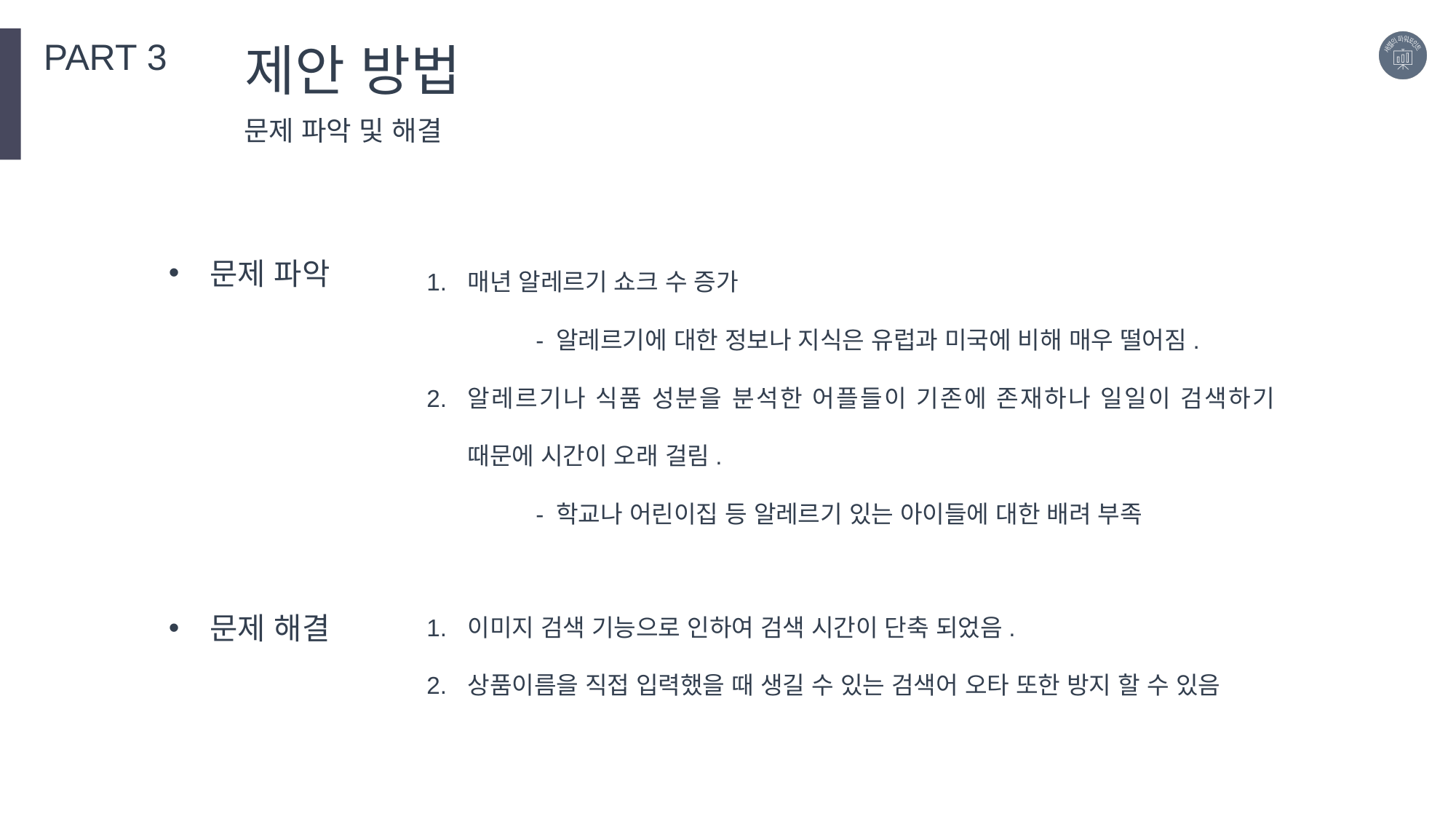

PART 3
제안 방법
문제 파악 및 해결
매년 알레르기 쇼크 수 증가
	- 알레르기에 대한 정보나 지식은 유럽과 미국에 비해 매우 떨어짐.
알레르기나 식품 성분을 분석한 어플들이 기존에 존재하나 일일이 검색하기 때문에 시간이 오래 걸림.
	- 학교나 어린이집 등 알레르기 있는 아이들에 대한 배려 부족
문제 파악
이미지 검색 기능으로 인하여 검색 시간이 단축 되었음.
상품이름을 직접 입력했을 때 생길 수 있는 검색어 오타 또한 방지 할 수 있음
문제 해결